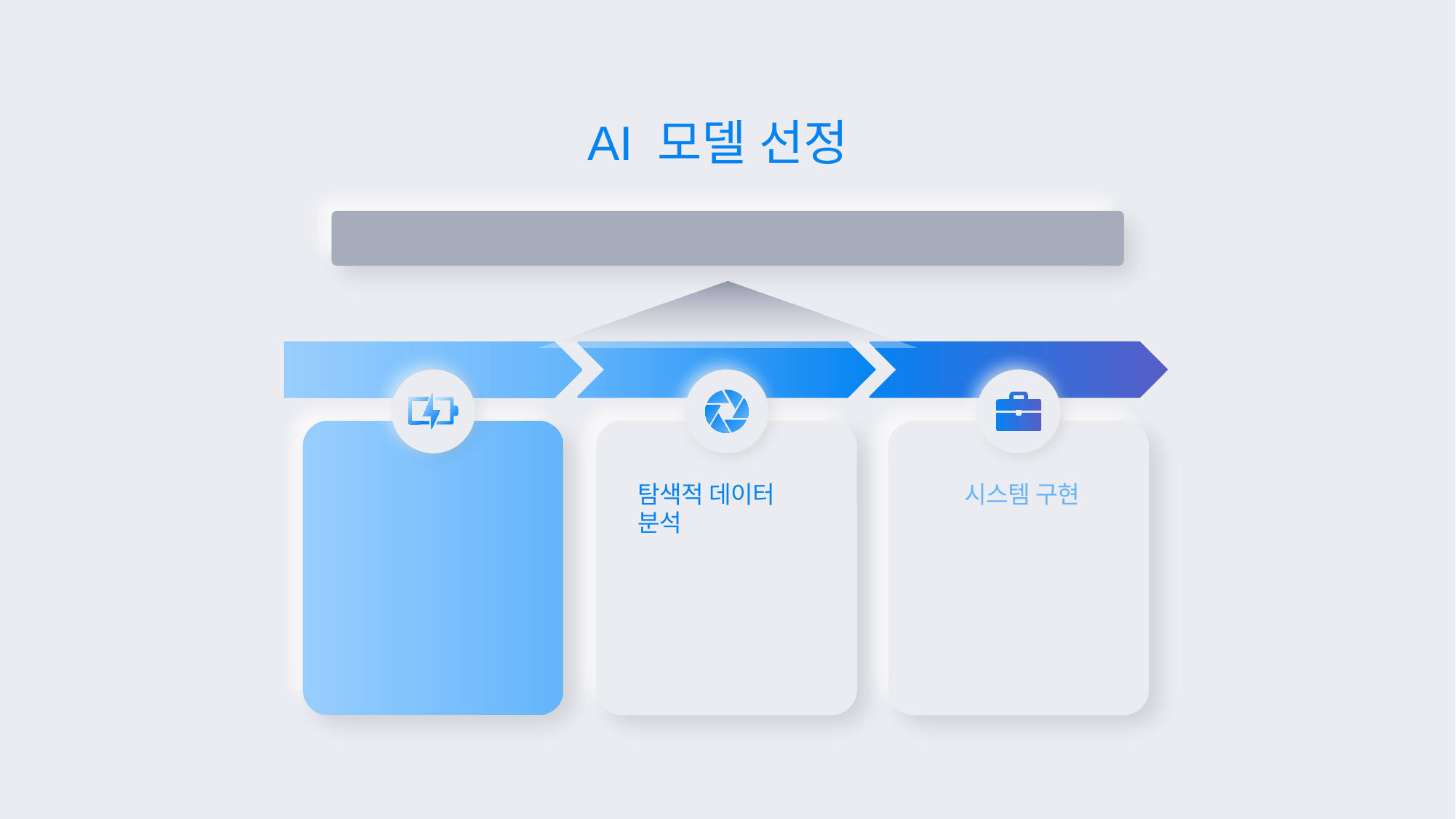

AI 모델 선정

내연기관차 주유비 가격 분석

탐색적 데이터 분석
데이터 수집
시스템 구현
한국석유공사 오피넷
(Opinet)